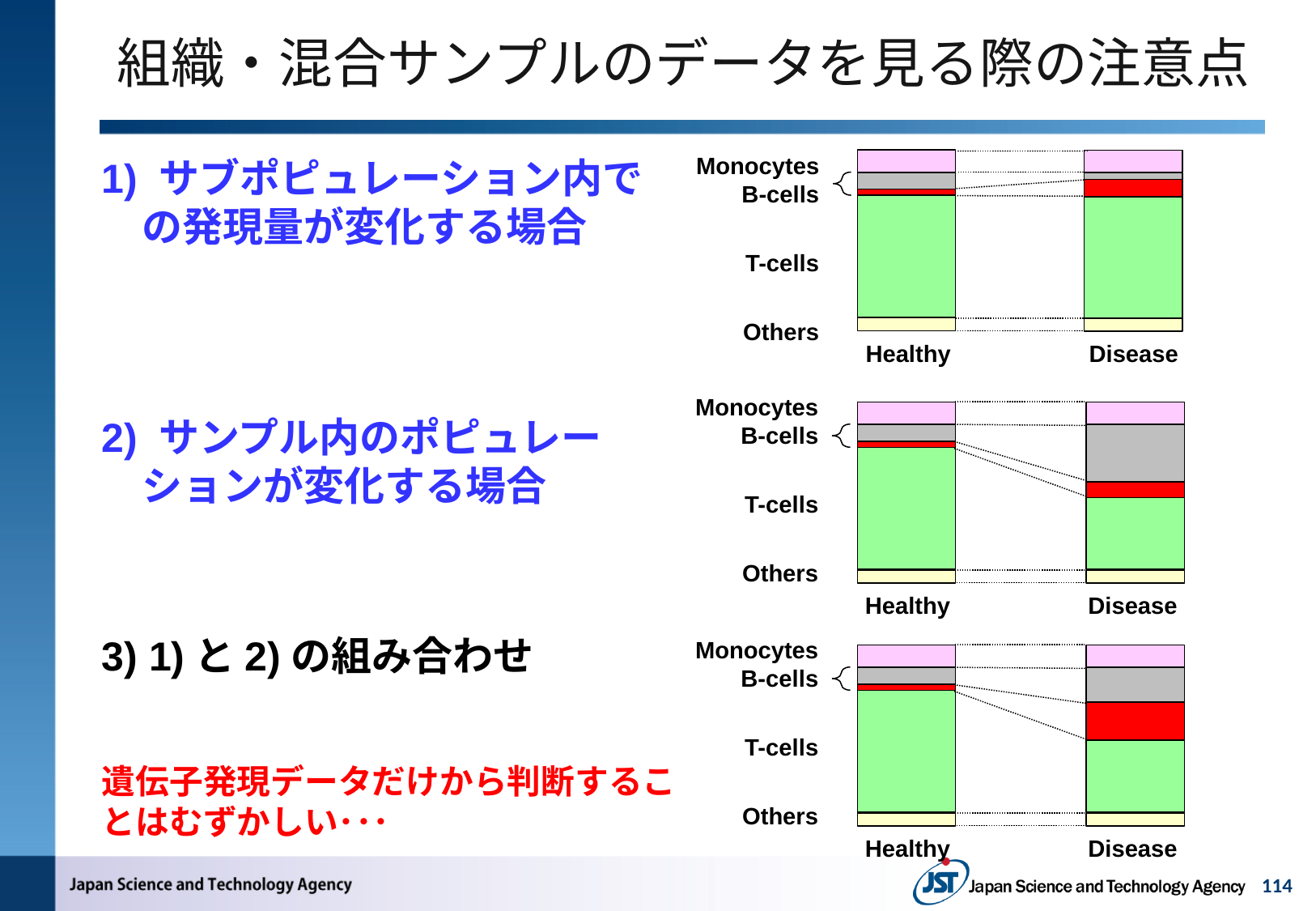

# 組織・混合サンプルのデータを見る際の注意点
Monocytes
B-cells

T-cells

Others

Healthy
Disease
1) サブポピュレーション内で
　の発現量が変化する場合

2) サンプル内のポピュレー
　ションが変化する場合

3) 1)と2)の組み合わせ

遺伝子発現データだけから判断することはむずかしい･･･
Monocytes
B-cells

T-cells

Others

Healthy
Disease
Monocytes
B-cells

T-cells

Others

Healthy
Disease
114